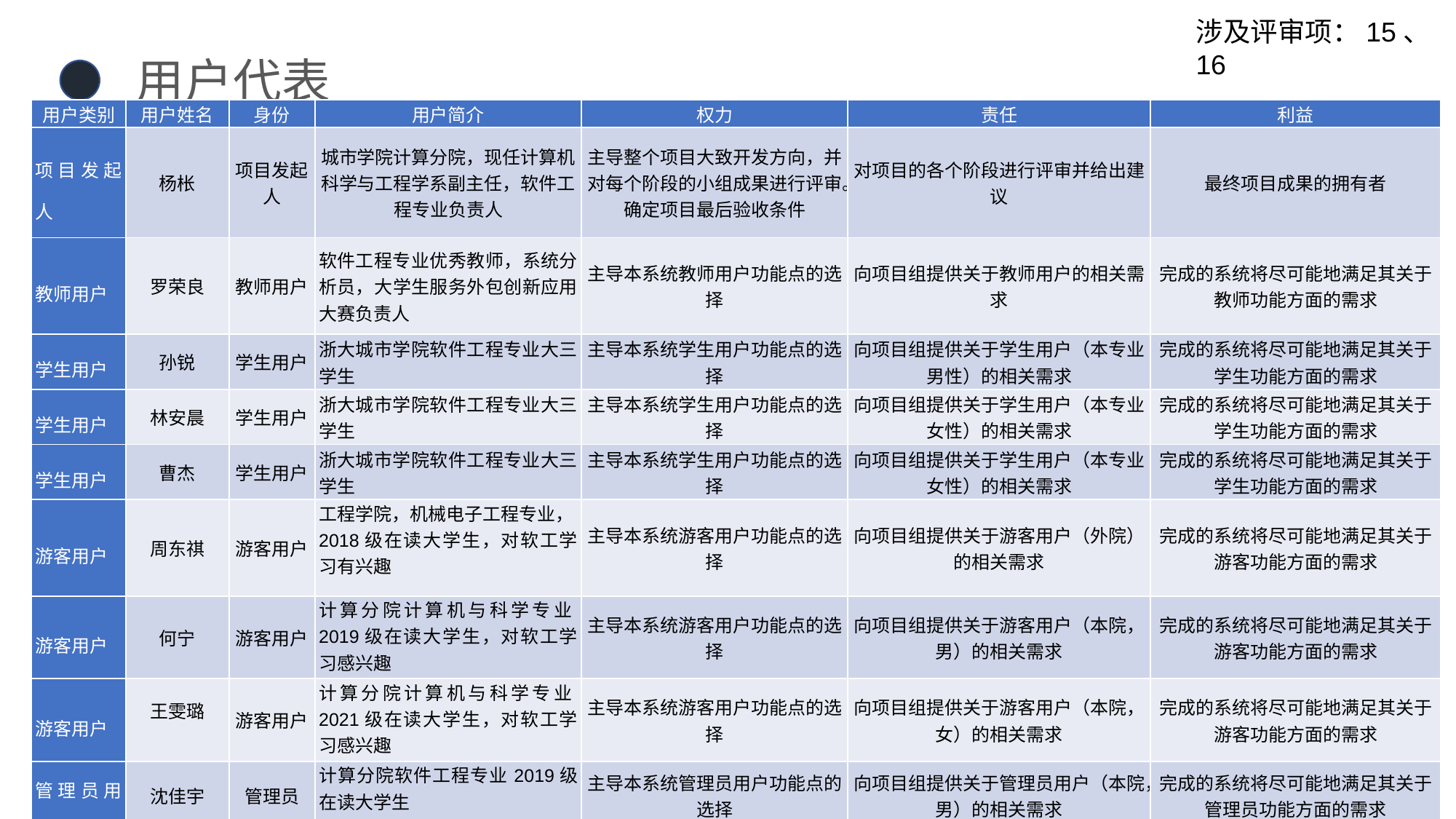

涉及评审项：15、16
用户代表

| 用户类别 | 用户姓名 | 身份 | 用户简介 | 权力 | 责任 | 利益 |
| --- | --- | --- | --- | --- | --- | --- |
| 项目发起人 | 杨枨 | 项目发起人 | 城市学院计算分院，现任计算机科学与工程学系副主任，软件工程专业负责人 | 主导整个项目大致开发方向，并对每个阶段的小组成果进行评审。确定项目最后验收条件 | 对项目的各个阶段进行评审并给出建议 | 最终项目成果的拥有者 |
| 教师用户 | 罗荣良 | 教师用户 | 软件工程专业优秀教师，系统分析员，大学生服务外包创新应用大赛负责人 | 主导本系统教师用户功能点的选择 | 向项目组提供关于教师用户的相关需求 | 完成的系统将尽可能地满足其关于教师功能方面的需求 |
| 学生用户 | 孙锐 | 学生用户 | 浙大城市学院软件工程专业大三学生 | 主导本系统学生用户功能点的选择 | 向项目组提供关于学生用户（本专业男性）的相关需求 | 完成的系统将尽可能地满足其关于学生功能方面的需求 |
| 学生用户 | 林安晨 | 学生用户 | 浙大城市学院软件工程专业大三学生 | 主导本系统学生用户功能点的选择 | 向项目组提供关于学生用户（本专业女性）的相关需求 | 完成的系统将尽可能地满足其关于学生功能方面的需求 |
| 学生用户 | 曹杰 | 学生用户 | 浙大城市学院软件工程专业大三学生 | 主导本系统学生用户功能点的选择 | 向项目组提供关于学生用户（本专业女性）的相关需求 | 完成的系统将尽可能地满足其关于学生功能方面的需求 |
| 游客用户 | 周东祺 | 游客用户 | 工程学院，机械电子工程专业，2018级在读大学生，对软工学习有兴趣 | 主导本系统游客用户功能点的选择 | 向项目组提供关于游客用户（外院）的相关需求 | 完成的系统将尽可能地满足其关于游客功能方面的需求 |
| 游客用户 | 何宁 | 游客用户 | 计算分院计算机与科学专业2019级在读大学生，对软工学习感兴趣 | 主导本系统游客用户功能点的选择 | 向项目组提供关于游客用户（本院，男）的相关需求 | 完成的系统将尽可能地满足其关于游客功能方面的需求 |
| 游客用户 | 王雯璐 | 游客用户 | 计算分院计算机与科学专业2021级在读大学生，对软工学习感兴趣 | 主导本系统游客用户功能点的选择 | 向项目组提供关于游客用户（本院，女）的相关需求 | 完成的系统将尽可能地满足其关于游客功能方面的需求 |
| 管理员用户 | 沈佳宇 | 管理员 | 计算分院软件工程专业2019级在读大学生 | 主导本系统管理员用户功能点的选择 | 向项目组提供关于管理员用户（本院，男）的相关需求 | 完成的系统将尽可能地满足其关于管理员功能方面的需求 |
37